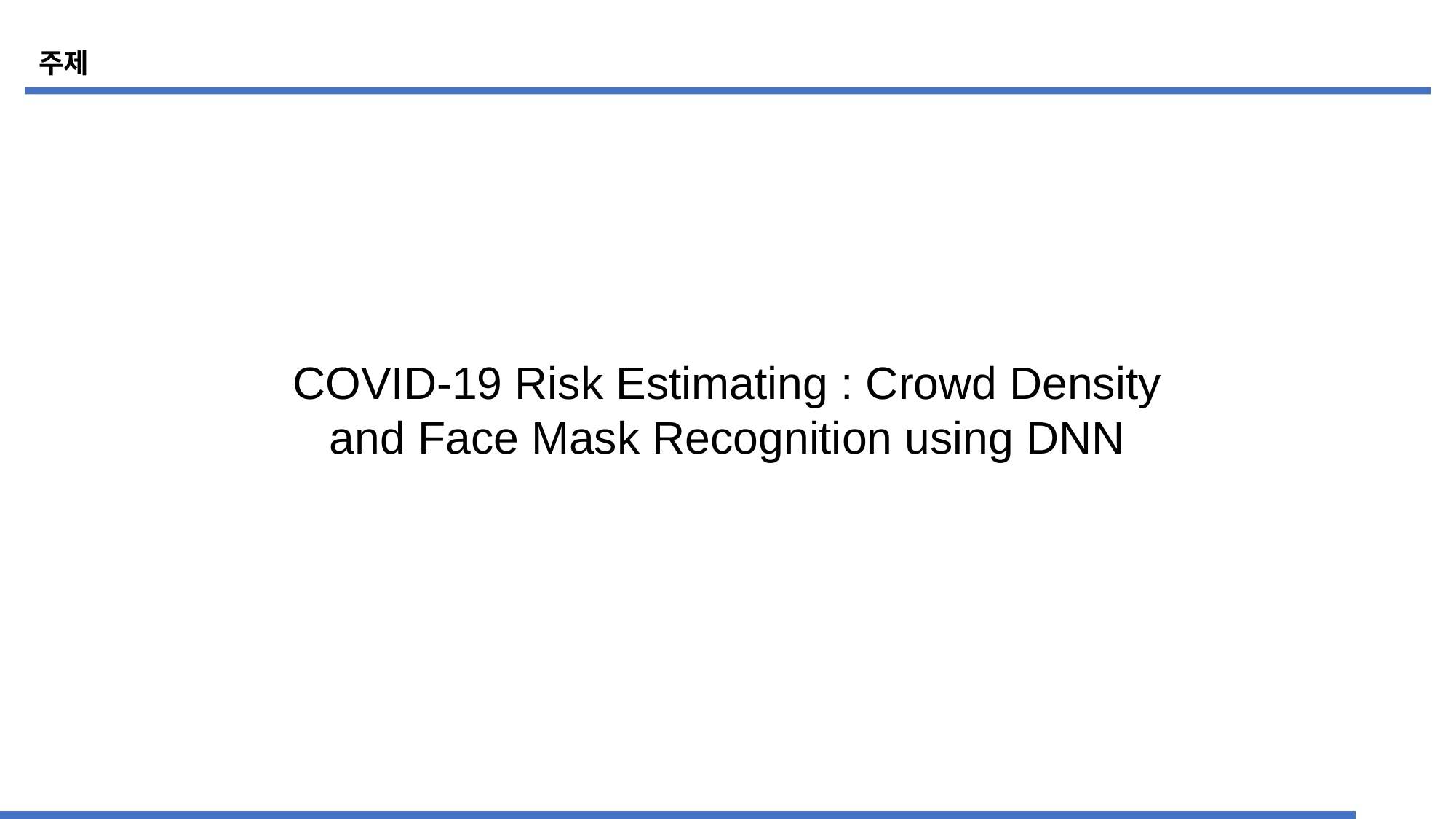

주제

COVID-19 Risk Estimating : Crowd Density and Face Mask Recognition using DNN